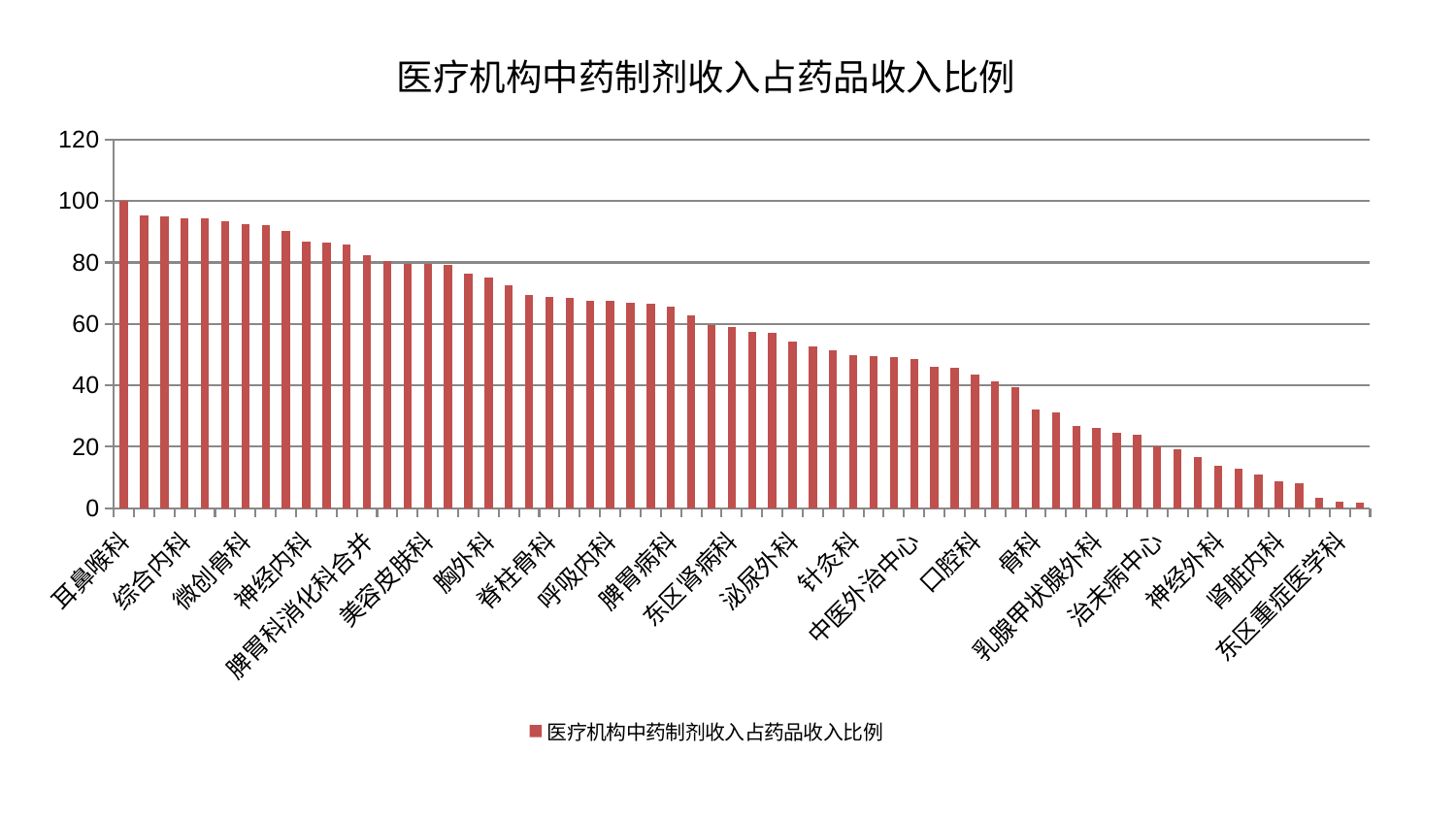

### Chart: 医疗机构中药制剂收入占药品收入比例

| Category | 医疗机构中药制剂收入占药品收入比例 |
|---|---|
| 耳鼻喉科 | 100.0 |
| 小儿骨科 | 95.37822627130683 |
| 脑病一科 | 95.00554700239437 |
| 综合内科 | 94.33233759296274 |
| 关节骨科 | 94.23926923683125 |
| 血液科 | 93.49951725960044 |
| 微创骨科 | 92.45771319405223 |
| 普通外科 | 92.17729516064574 |
| 康复科 | 90.1754584146568 |
| 神经内科 | 86.94873478900053 |
| 肝胆外科 | 86.41285088933934 |
| 显微骨科 | 86.01023673930251 |
| 脾胃科消化科合并 | 82.366172753376 |
| 推拿科 | 80.58521444867053 |
| 肛肠科 | 79.57693045050159 |
| 美容皮肤科 | 79.53776188664715 |
| 皮肤科 | 79.17948422996517 |
| 消化内科 | 76.36525618908719 |
| 胸外科 | 75.26809379342613 |
| 心血管内科 | 72.6668026265332 |
| 周围血管科 | 69.47581434387385 |
| 脊柱骨科 | 68.78091721213205 |
| 男科 | 68.46835559760027 |
| 心病四科 | 67.6282869593886 |
| 呼吸内科 | 67.57850697591195 |
| 肿瘤内科 | 66.95908011707681 |
| 风湿病科 | 66.57894641958099 |
| 脾胃病科 | 65.63980587744064 |
| 儿科 | 62.67828040282023 |
| 眼科 | 59.7753235527333 |
| 东区肾病科 | 58.92767414110836 |
| 中医经典科 | 57.50930260426322 |
| 西区重症医学科 | 57.192028931494946 |
| 泌尿外科 | 54.24811951540125 |
| 重症医学科 | 52.7539636788327 |
| 妇二科 | 51.40853804770323 |
| 针灸科 | 49.959227302484884 |
| 创伤骨科 | 49.5078670396539 |
| 运动损伤骨科 | 49.27002431038253 |
| 中医外治中心 | 48.4610675567717 |
| 老年医学科 | 46.1034694691709 |
| 心病二科 | 45.61812126035333 |
| 口腔科 | 43.609052720688545 |
| 脑病三科 | 41.40508733202673 |
| 心病三科 | 39.51804973042032 |
| 骨科 | 32.13804978687883 |
| 心病一科 | 31.11079987407518 |
| 医院 | 26.696348687783534 |
| 乳腺甲状腺外科 | 26.135257997569177 |
| 妇科 | 24.567259980170522 |
| 脑病二科 | 24.045969897291737 |
| 治未病中心 | 20.165246627847257 |
| 产科 | 19.215326567142387 |
| 小儿推拿科 | 16.64042684075972 |
| 神经外科 | 13.919623111174433 |
| 肝病科 | 12.731334671684046 |
| 内分泌科 | 11.055603435192575 |
| 肾脏内科 | 8.62077439933539 |
| 妇科妇二科合并 | 8.257321660345434 |
| 身心医学科 | 3.5063686583779665 |
| 东区重症医学科 | 2.272142487061945 |
| 肾病科 | 1.9243913294129809 |
227